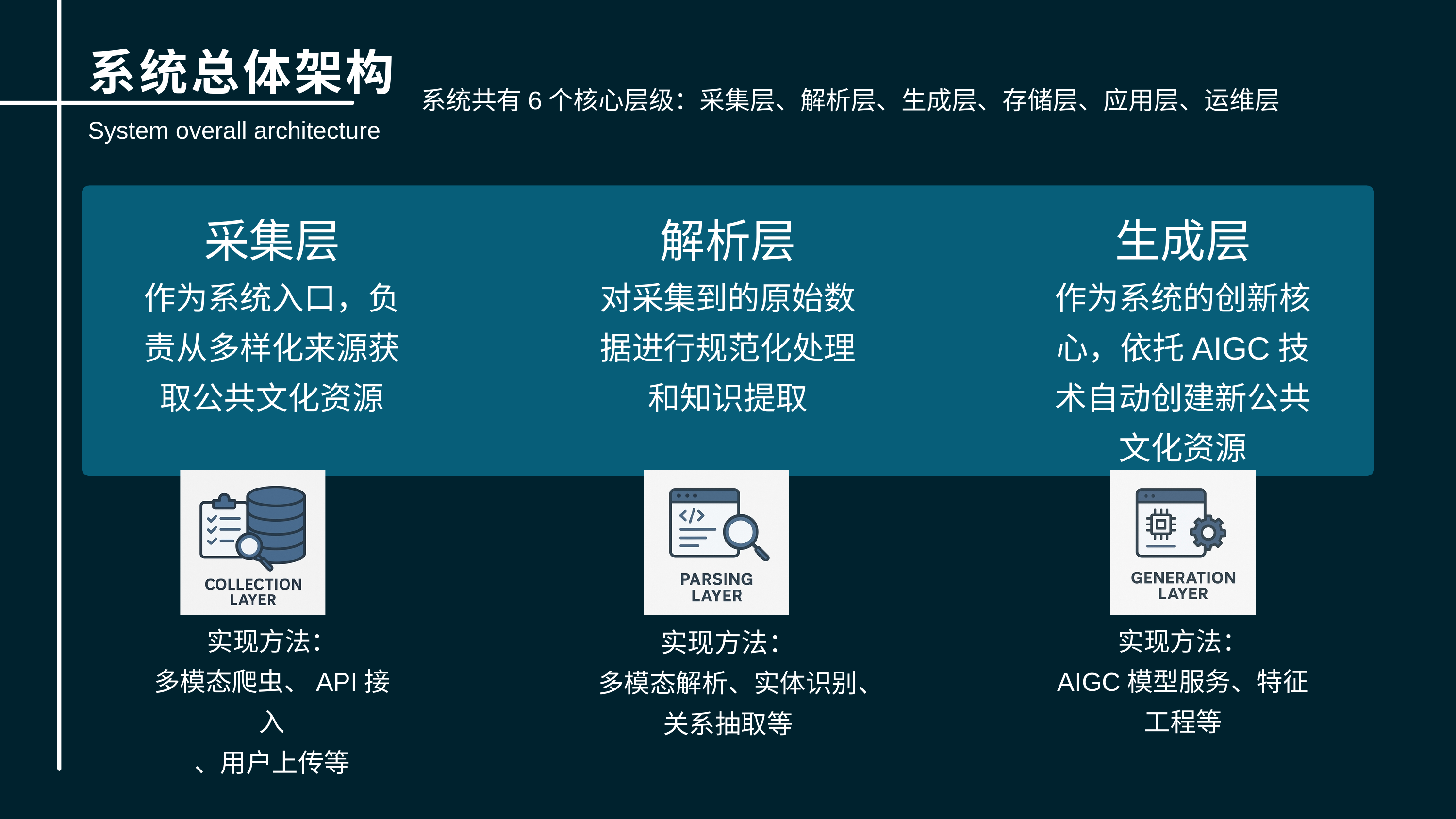

系统总体架构
System overall architecture
系统共有6个核心层级：采集层、解析层、生成层、存储层、应用层、运维层

采集层
作为系统入口，负责从多样化来源获取公共文化资源

实现方法：
多模态爬虫、API接入
、用户上传等
解析层
对采集到的原始数据进行规范化处理和知识提取

实现方法：
多模态解析、实体识别、关系抽取等

生成层
作为系统的创新核心，依托AIGC技术自动创建新公共文化资源

实现方法：
AIGC模型服务、特征工程等